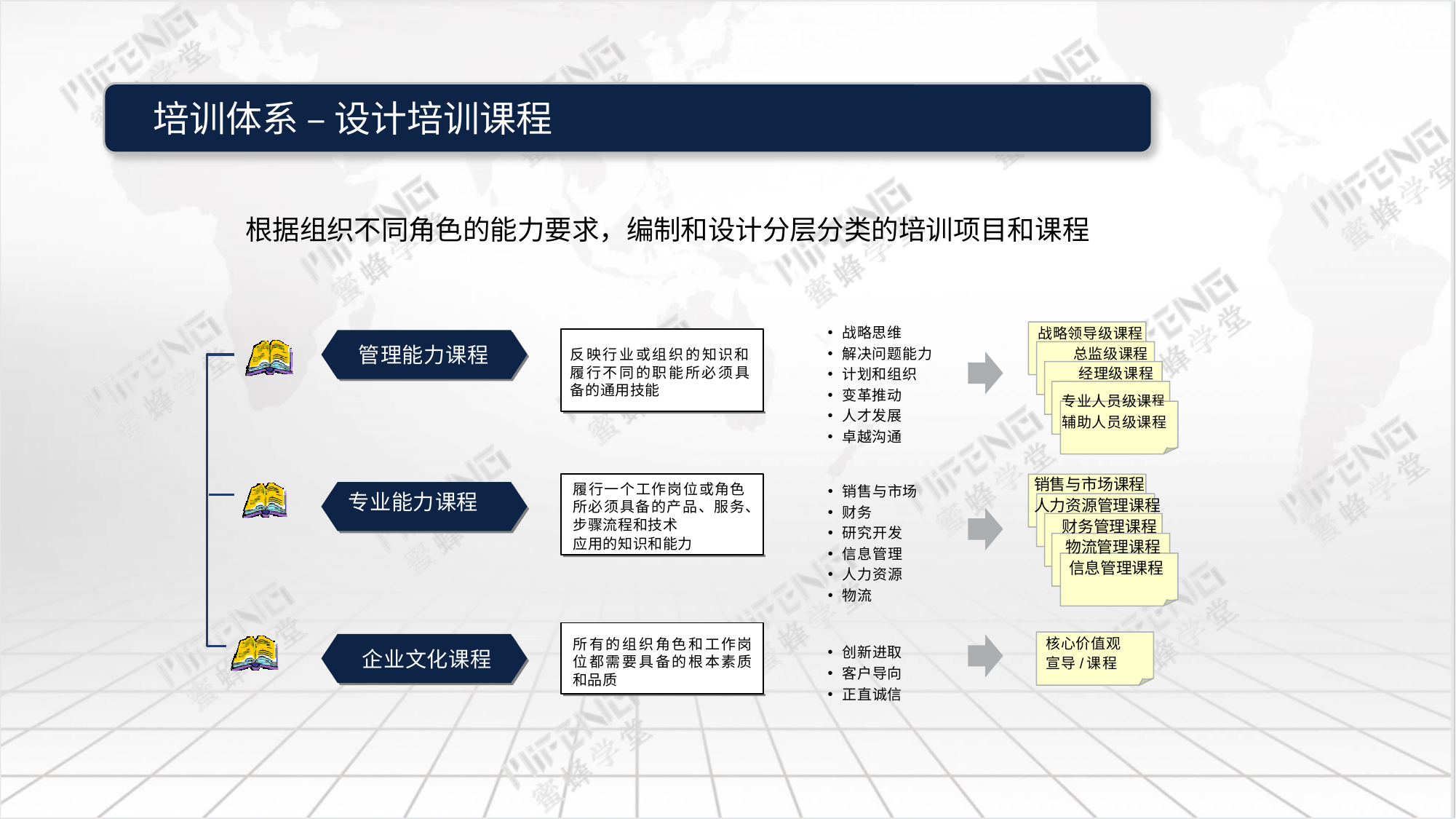

根据组织不同角色的能力要求，编制和设计分层分类的培训项目和课程
战略思维
解决问题能力
计划和组织
变革推动
人才发展
卓越沟通
战略领导级课程
        总监级课程
          经理级课程
专业人员级课程
辅助人员级课程

核心价值观
宣导/课程

• 反映行业或组织的知识
和履行不同的职能所必 须具备的通用技能
反映行业或组织的知识和履行不同的职能所必须具备的通用技能
管理能力课程

销售与市场课程
人力资源管理课程
       财务管理课程
        物流管理课程
         信息管理课程

销售与市场
财务
研究开发
信息管理
人力资源
物流
履行一个工作岗位或角色所必须具备的产品、服务、步骤流程和技术
应用的知识和能力

专业能力课程

所有的组织角色和工作岗 位都需要具备的根本素质 和品质

创新进取
客户导向
正直诚信
企业文化课程